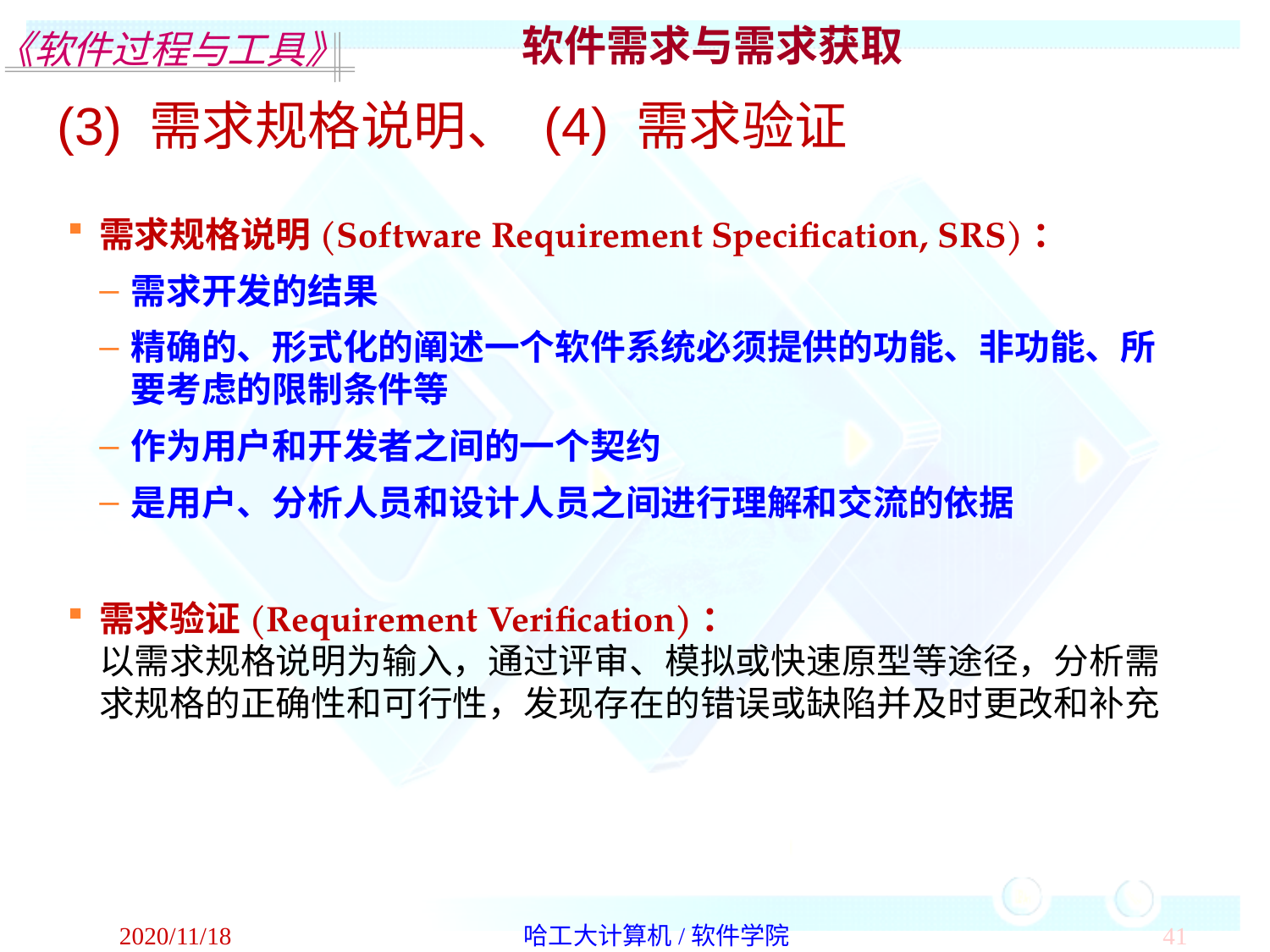

软件需求与需求获取
(3) 需求规格说明、 (4) 需求验证
需求规格说明(Software Requirement Specification, SRS)：
需求开发的结果
精确的、形式化的阐述一个软件系统必须提供的功能、非功能、所要考虑的限制条件等
作为用户和开发者之间的一个契约
是用户、分析人员和设计人员之间进行理解和交流的依据

需求验证(Requirement Verification)：
以需求规格说明为输入，通过评审、模拟或快速原型等途径，分析需求规格的正确性和可行性，发现存在的错误或缺陷并及时更改和补充